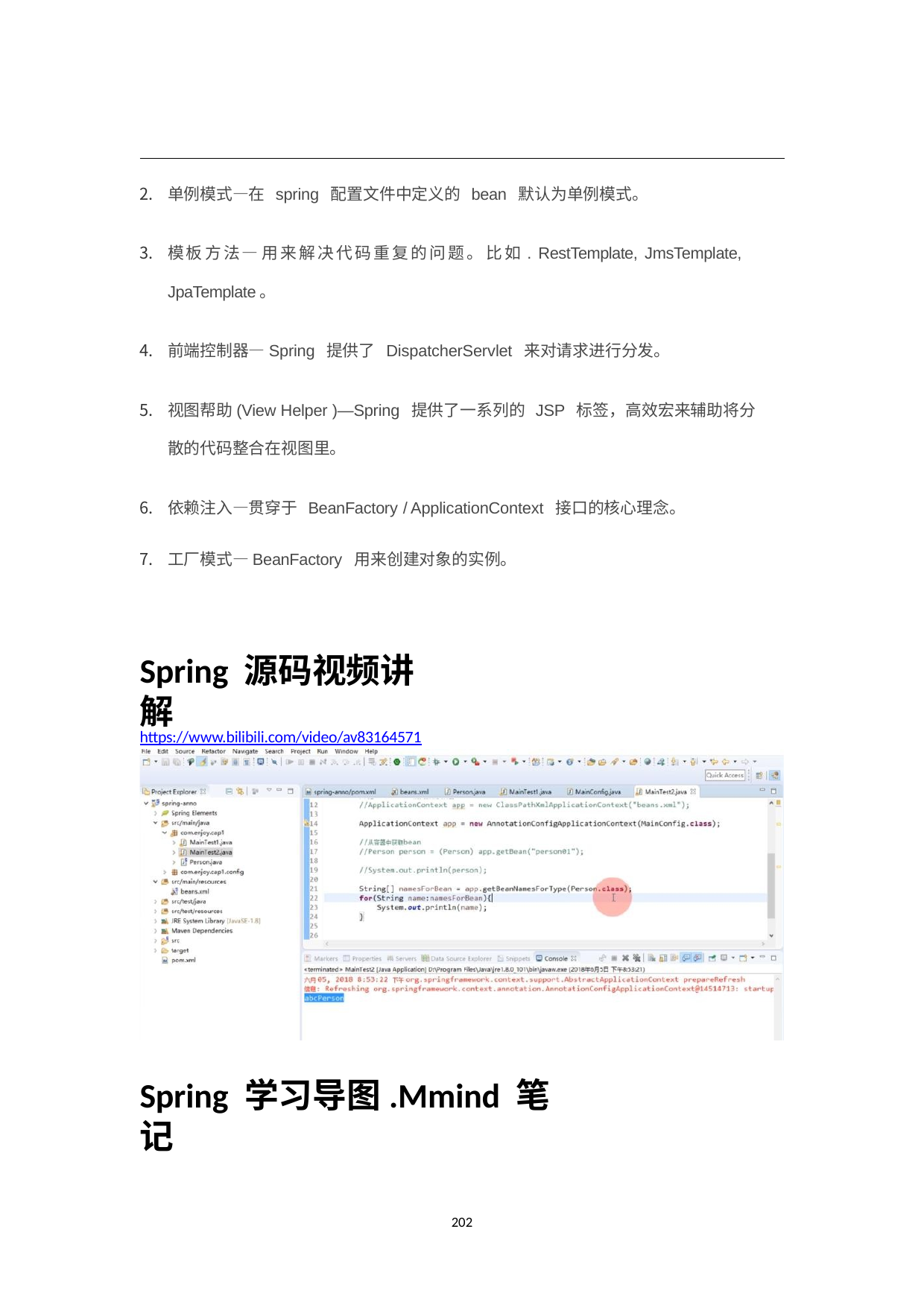

单例模式—在 spring 配置文件中定义的 bean 默认为单例模式。

模板方法— 用来解决代码重复的问题。比如. RestTemplate, JmsTemplate,  JpaTemplate。

前端控制器—Spring 提供了 DispatcherServlet 来对请求进行分发。

视图帮助(View Helper )—Spring 提供了一系列的 JSP 标签，高效宏来辅助将分 散的代码整合在视图里。

依赖注入—贯穿于 BeanFactory / ApplicationContext 接口的核心理念。

工厂模式—BeanFactory 用来创建对象的实例。
Spring 源码视频讲解
https://www.bilibili.com/video/av83164571

Spring 学习导图.Mmind 笔记
202